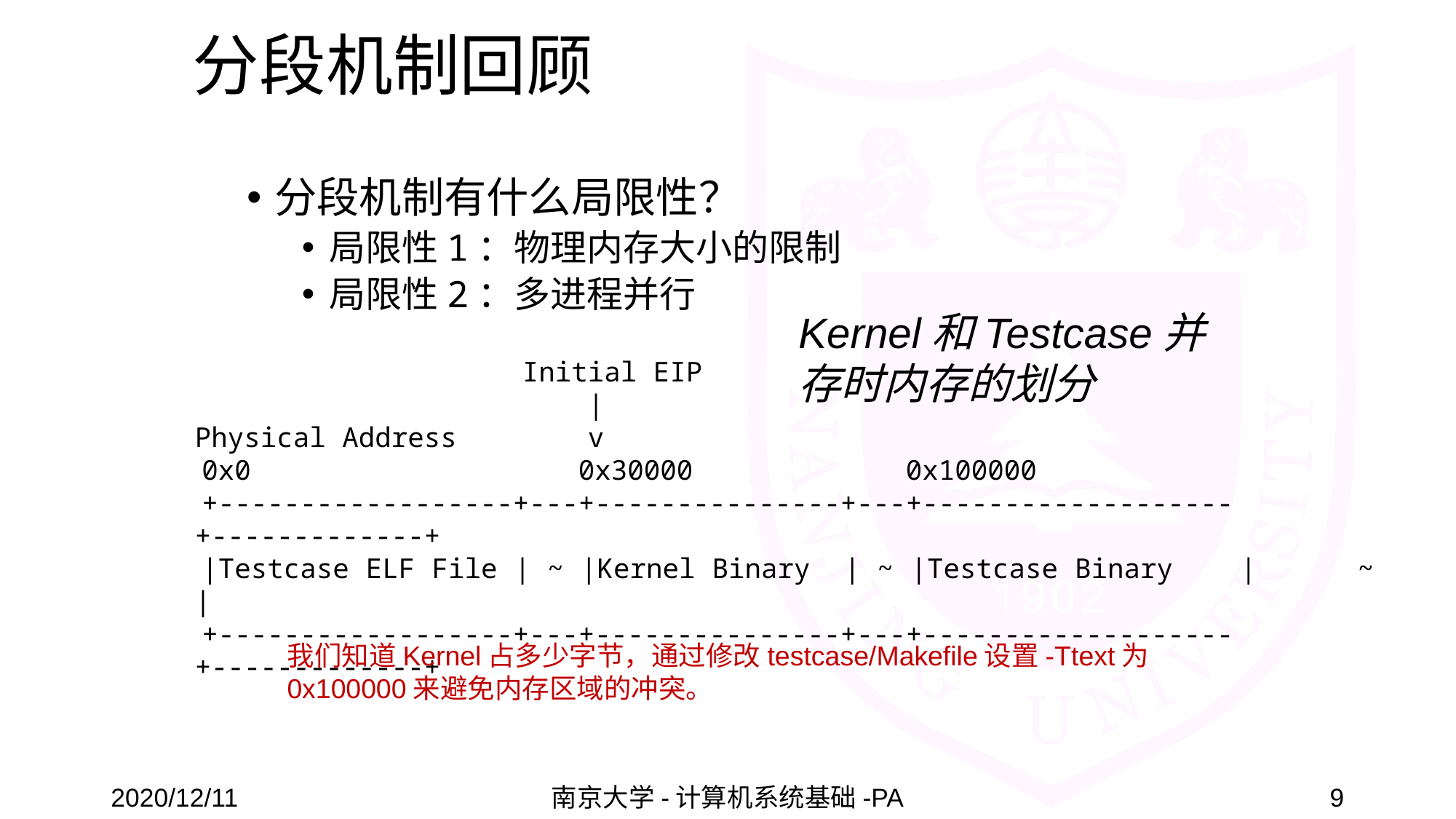

# 分段机制回顾
分段机制有什么局限性？
局限性1：物理内存大小的限制
局限性2：多进程并行
Kernel和Testcase并存时内存的划分
                    Initial EIP
                        |
Physical Address        v
0x0                    0x30000             0x100000
+------------------+---+---------------+---+-------------------+-------------+
|Testcase ELF File | ~ |Kernel Binary  | ~ |Testcase Binary    |      ~      |
+------------------+---+---------------+---+-------------------+-------------+
我们知道Kernel占多少字节，通过修改testcase/Makefile设置-Ttext为0x100000来避免内存区域的冲突。
2020/12/11
南京大学-计算机系统基础-PA
9